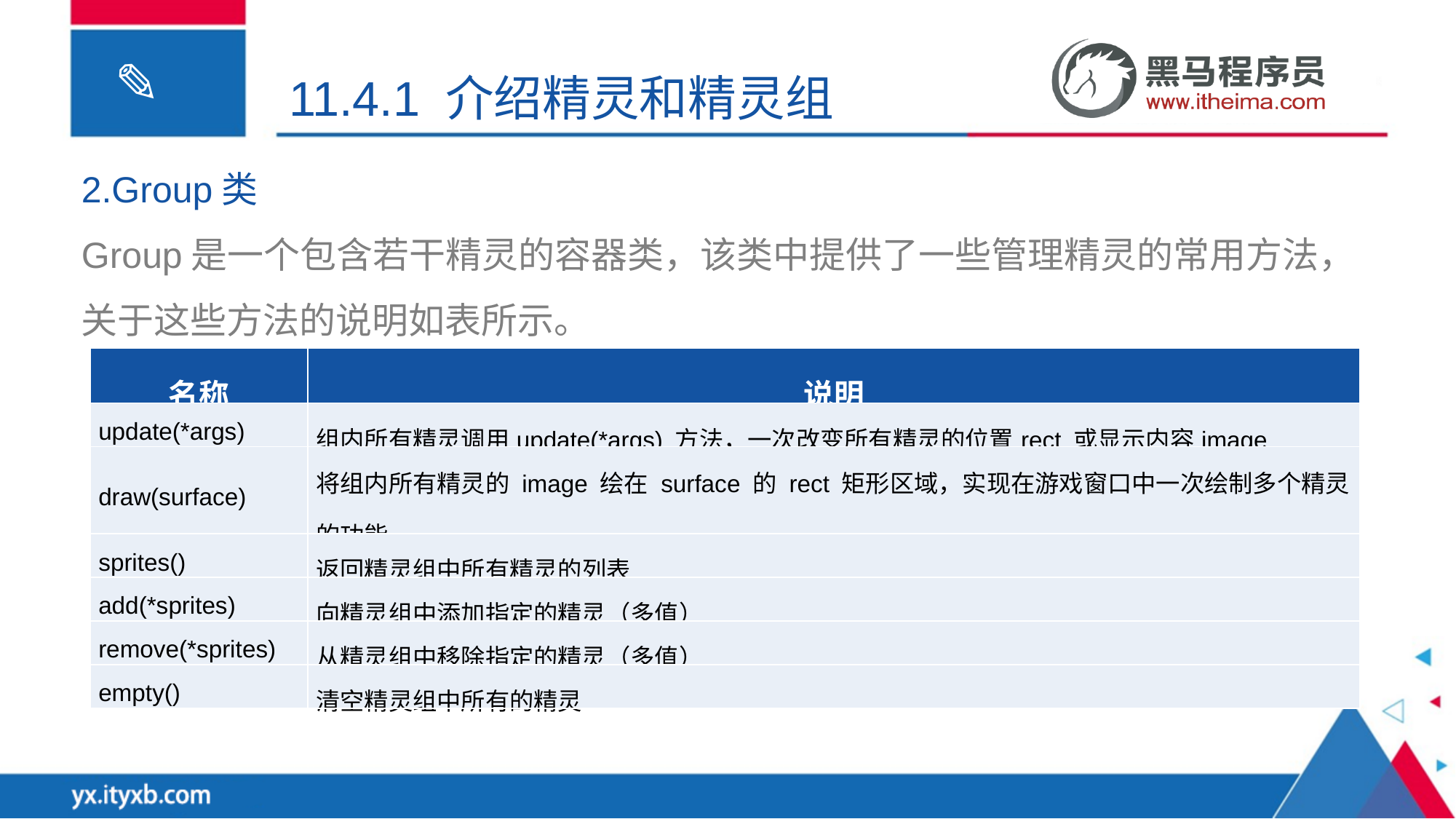

11.4.1 介绍精灵和精灵组
2.Group类
Group是一个包含若干精灵的容器类，该类中提供了一些管理精灵的常用方法，关于这些方法的说明如表所示。
| 名称 | 说明 |
| --- | --- |
| update(\*args) | 组内所有精灵调用update(\*args) 方法，一次改变所有精灵的位置rect 或显示内容image |
| draw(surface) | 将组内所有精灵的 image 绘在 surface 的 rect 矩形区域，实现在游戏窗口中一次绘制多个精灵的功能 |
| sprites() | 返回精灵组中所有精灵的列表 |
| add(\*sprites) | 向精灵组中添加指定的精灵（多值） |
| remove(\*sprites) | 从精灵组中移除指定的精灵（多值） |
| empty() | 清空精灵组中所有的精灵 |